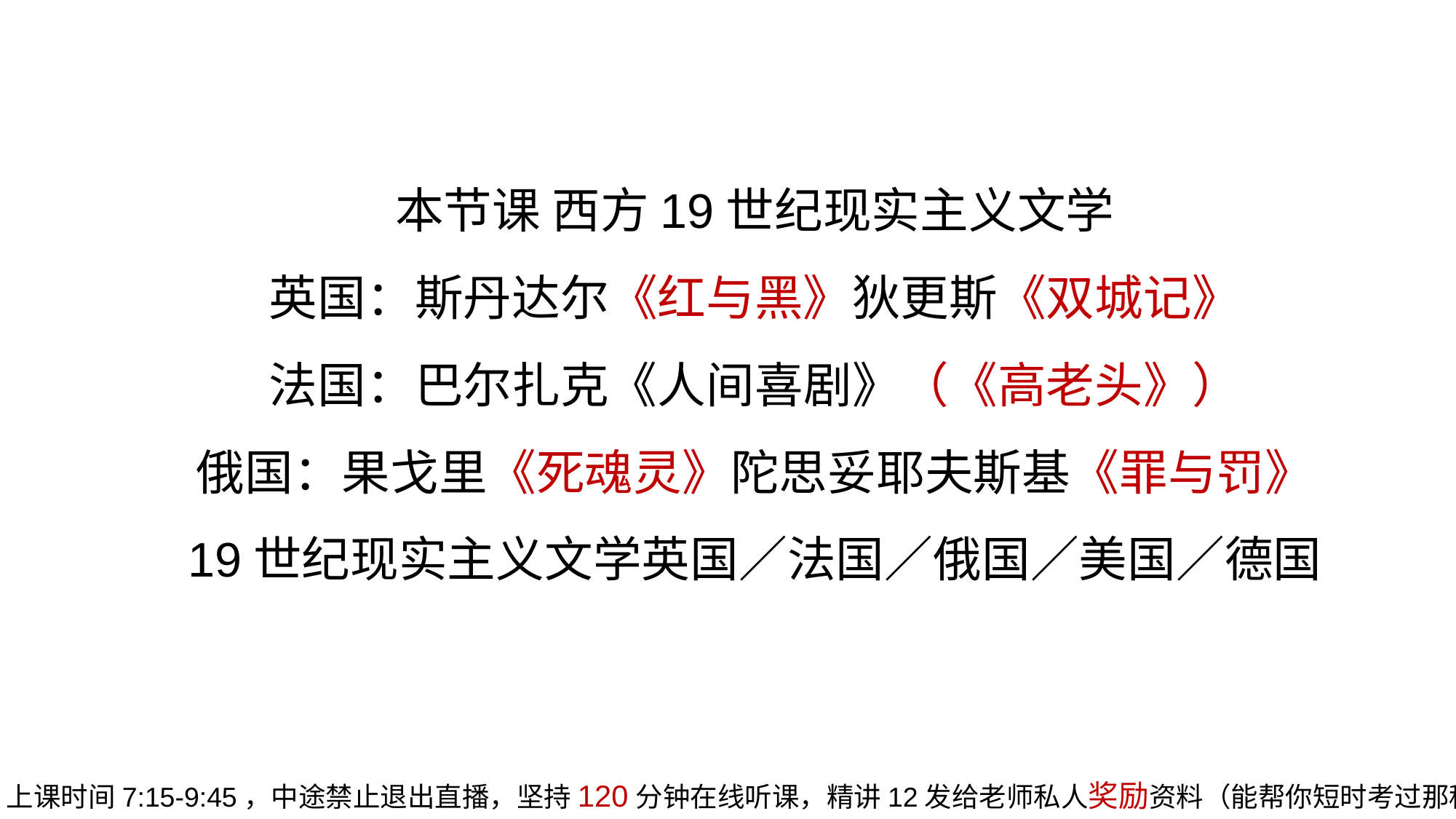

本节课 西方19世纪现实主义文学
英国：斯丹达尔《红与黑》狄更斯《双城记》
法国：巴尔扎克《人间喜剧》（《高老头》）
俄国：果戈里《死魂灵》陀思妥耶夫斯基《罪与罚》
19世纪现实主义文学英国／法国／俄国／美国／德国